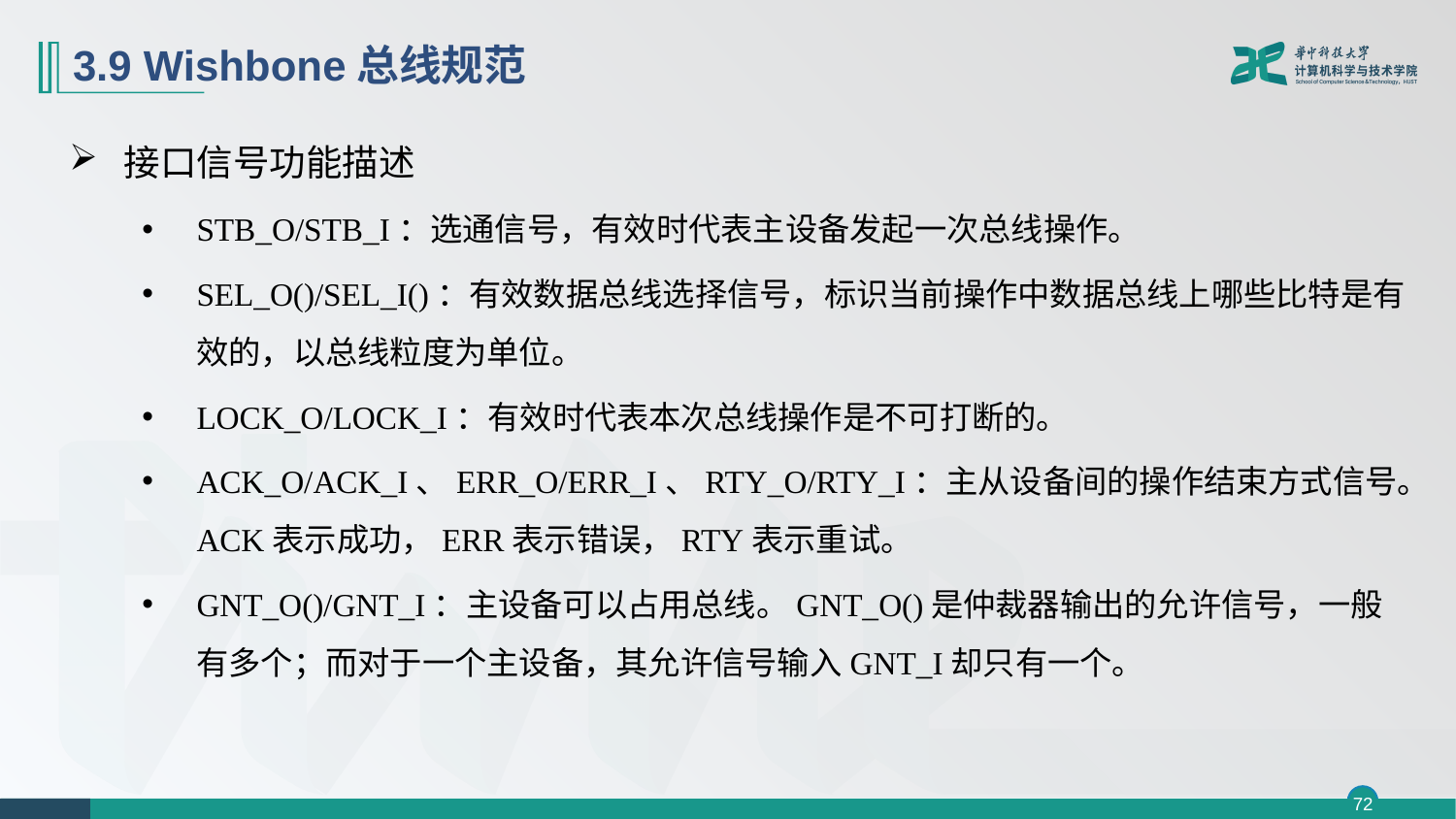

# 3.9 Wishbone总线规范
接口信号功能描述
STB_O/STB_I：选通信号，有效时代表主设备发起一次总线操作。
SEL_O()/SEL_I()：有效数据总线选择信号，标识当前操作中数据总线上哪些比特是有效的，以总线粒度为单位。
LOCK_O/LOCK_I：有效时代表本次总线操作是不可打断的。
ACK_O/ACK_I、ERR_O/ERR_I、RTY_O/RTY_I：主从设备间的操作结束方式信号。ACK表示成功，ERR表示错误，RTY表示重试。
GNT_O()/GNT_I：主设备可以占用总线。GNT_O()是仲裁器输出的允许信号，一般有多个；而对于一个主设备，其允许信号输入GNT_I却只有一个。